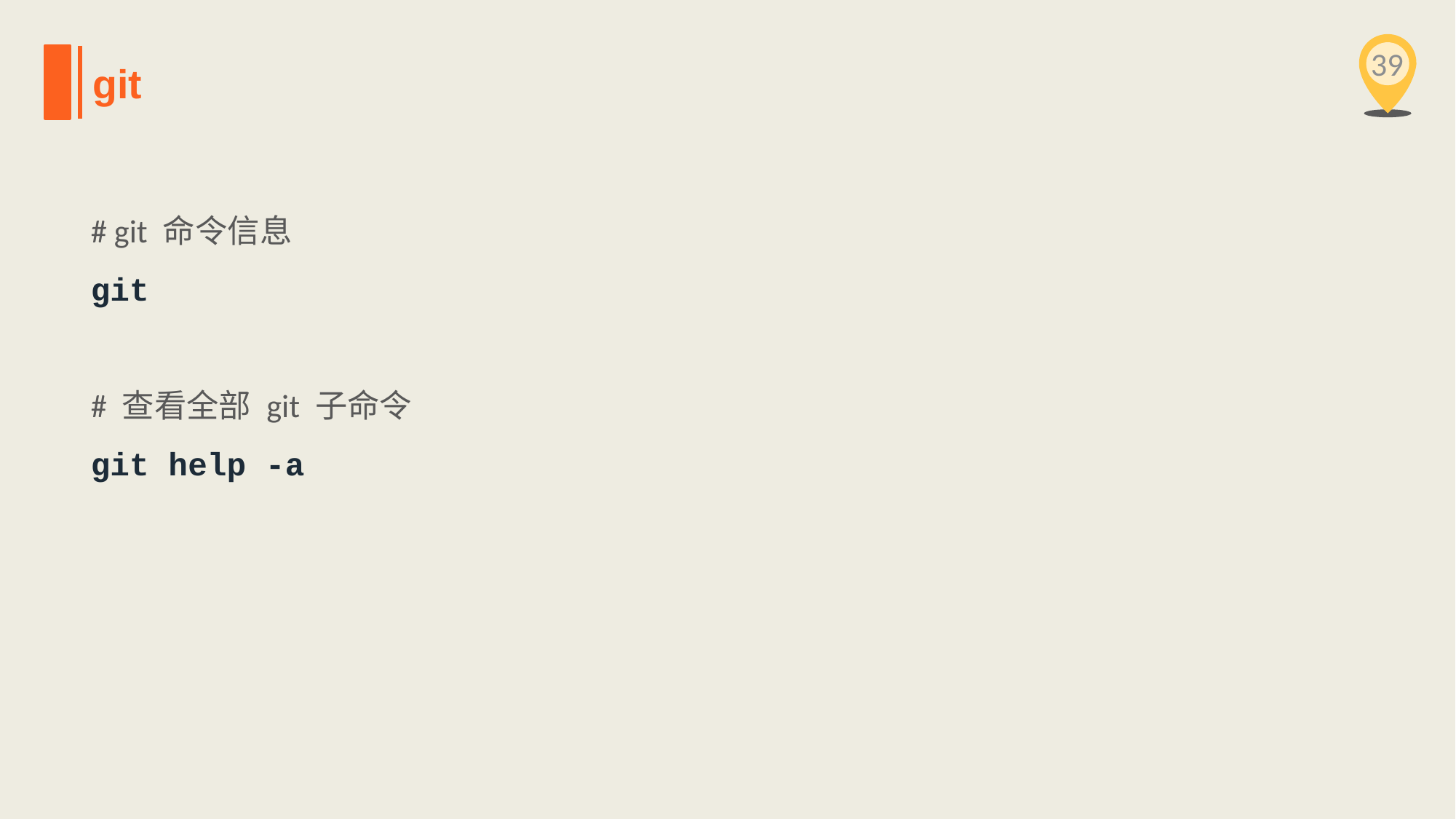

39

git
# git 命令信息
git

# 查看全部 git 子命令
git help -a